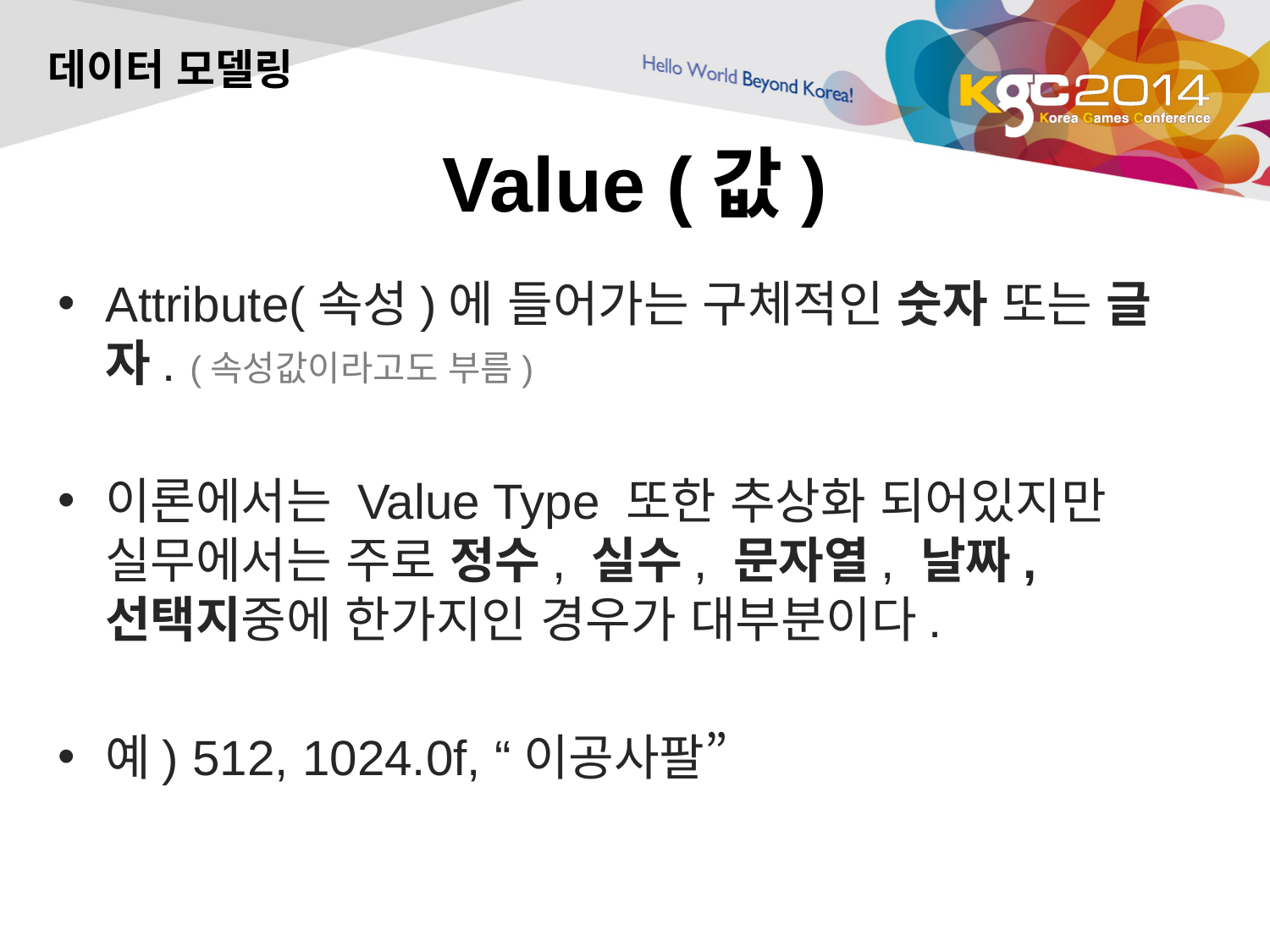

데이터 모델링
# Value (값)
Attribute(속성)에 들어가는 구체적인 숫자 또는 글자. (속성값이라고도 부름)

이론에서는 Value Type 또한 추상화 되어있지만 실무에서는 주로 정수, 실수, 문자열, 날짜, 선택지중에 한가지인 경우가 대부분이다.

예) 512, 1024.0f, “이공사팔”